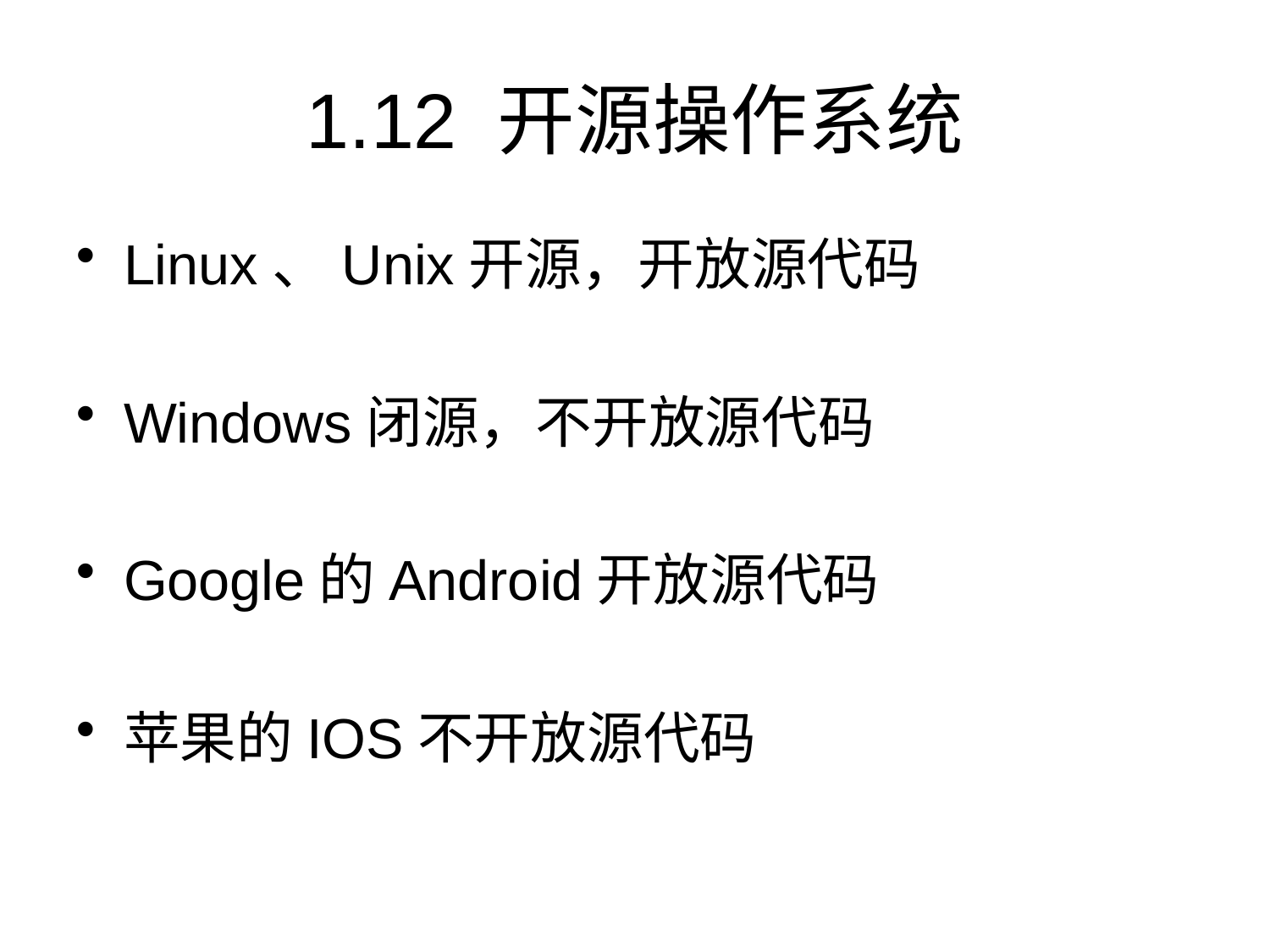

# 1.12 开源操作系统
Linux、Unix开源，开放源代码

Windows闭源，不开放源代码

Google的Android开放源代码

苹果的IOS不开放源代码